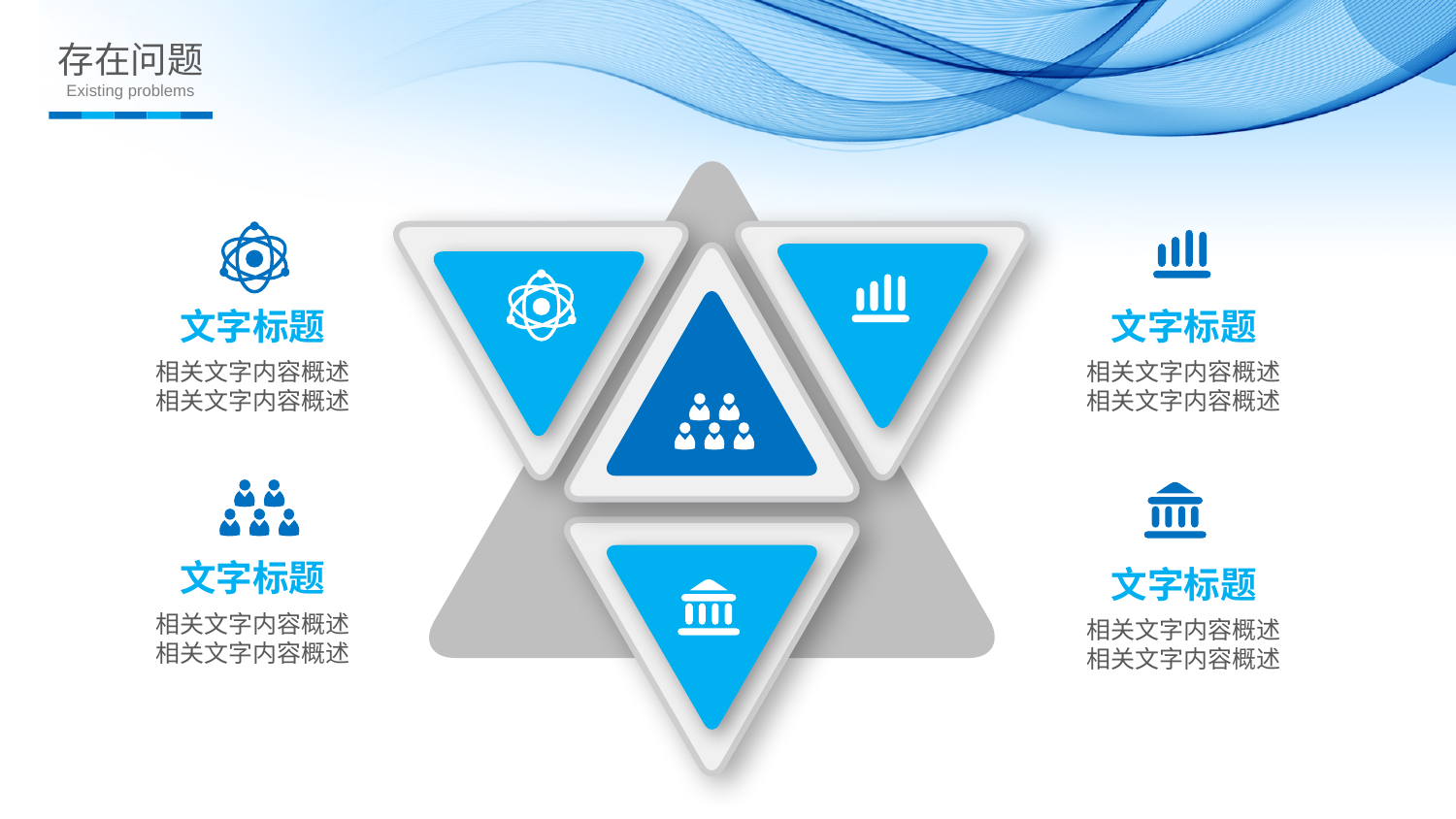

存在问题
Existing problems

文字标题
文字标题
相关文字内容概述
相关文字内容概述
相关文字内容概述
相关文字内容概述

文字标题
文字标题
相关文字内容概述
相关文字内容概述
相关文字内容概述
相关文字内容概述